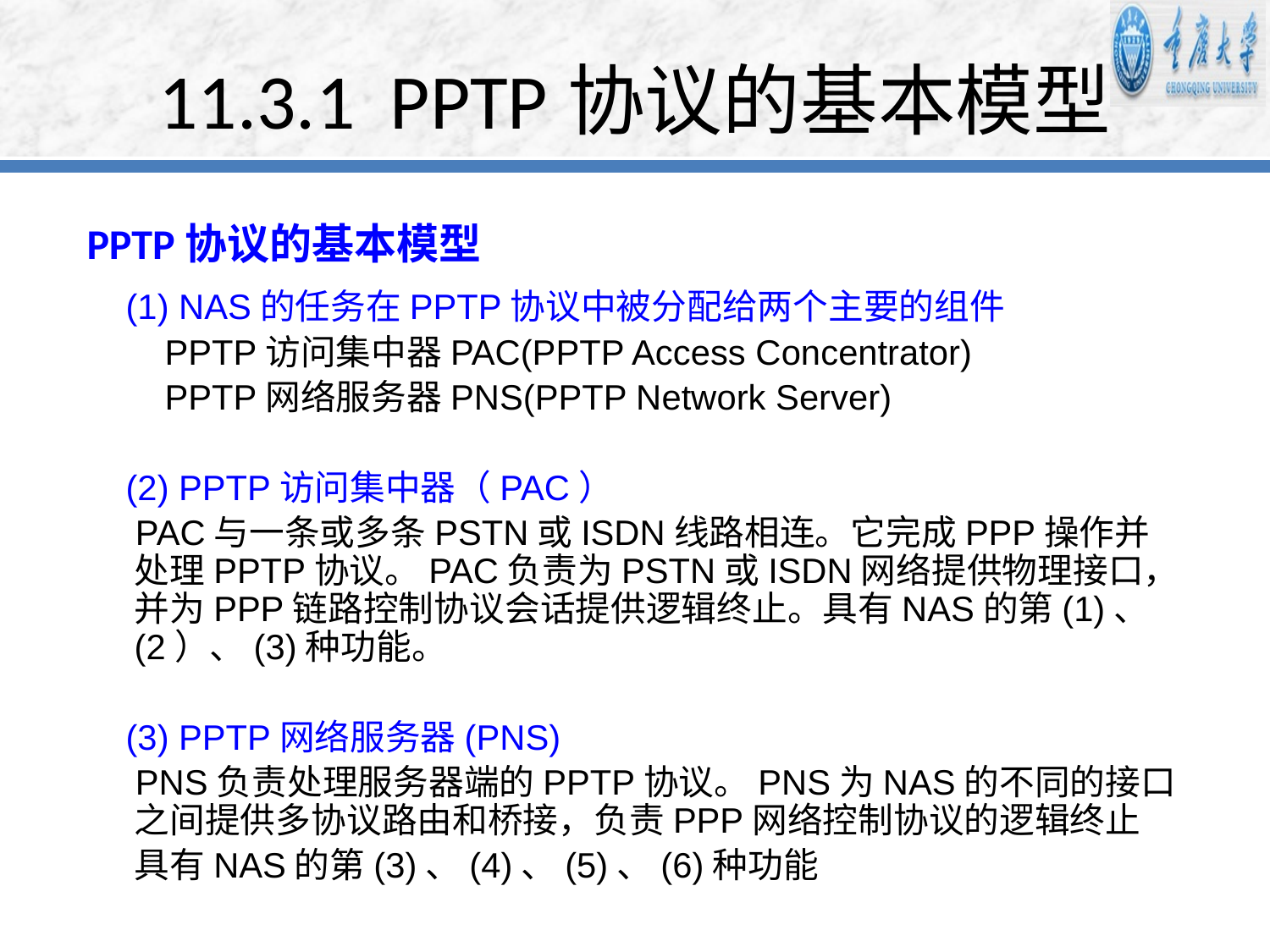

# 11.3.1  PPTP协议的基本模型
PPTP协议的基本模型
    (1) NAS的任务在PPTP协议中被分配给两个主要的组件
        PPTP访问集中器PAC(PPTP Access Concentrator)
        PPTP网络服务器PNS(PPTP Network Server)

    (2) PPTP访问集中器（PAC）
     PAC与一条或多条PSTN或ISDN线路相连。它完成PPP操作并处理PPTP协议。PAC负责为PSTN或ISDN网络提供物理接口，并为PPP链路控制协议会话提供逻辑终止。具有NAS的第(1)、(2）、(3)种功能。

    (3) PPTP网络服务器(PNS)
     PNS负责处理服务器端的PPTP协议。PNS为NAS的不同的接口之间提供多协议路由和桥接，负责PPP网络控制协议的逻辑终止
     具有NAS的第(3)、(4)、(5)、(6)种功能